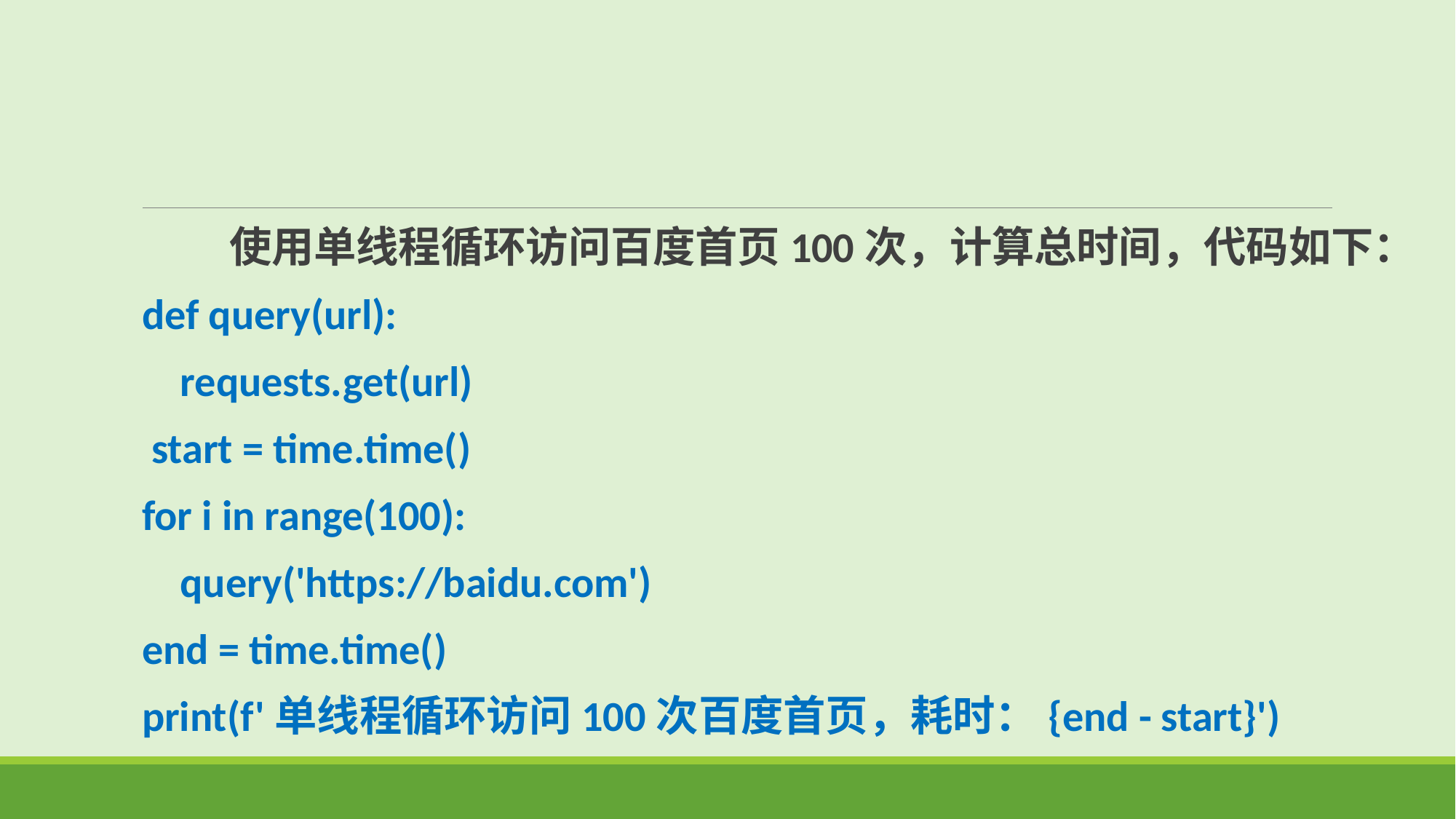

使用单线程循环访问百度首页100次，计算总时间，代码如下：
def query(url):
    requests.get(url)
 start = time.time()
for i in range(100):
    query('https://baidu.com')
end = time.time()
print(f'单线程循环访问100次百度首页，耗时：{end - start}')